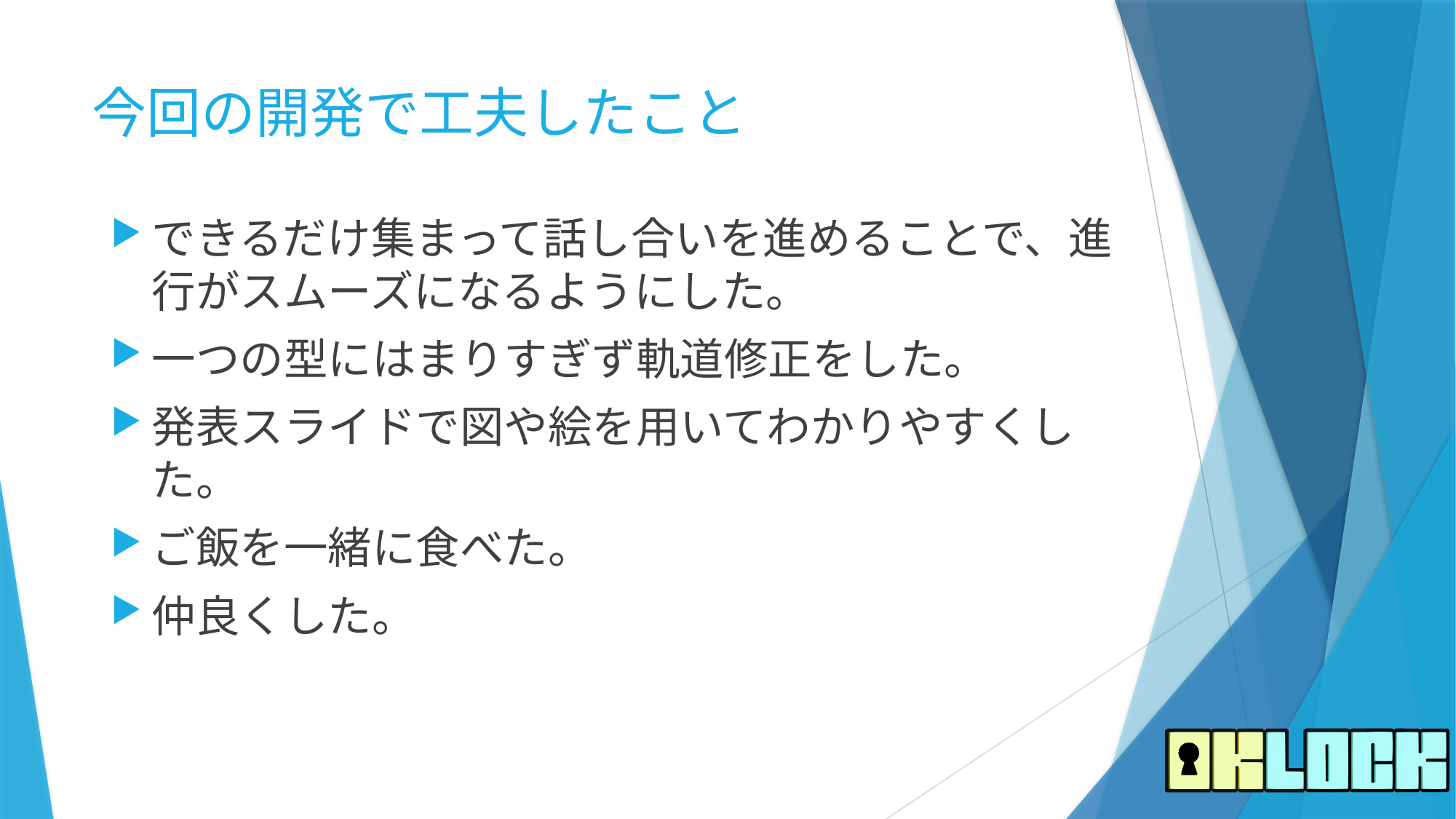

# 今回の開発で工夫したこと
できるだけ集まって話し合いを進めることで、進行がスムーズになるようにした。
一つの型にはまりすぎず軌道修正をした。
発表スライドで図や絵を用いてわかりやすくした。
ご飯を一緒に食べた。
仲良くした。